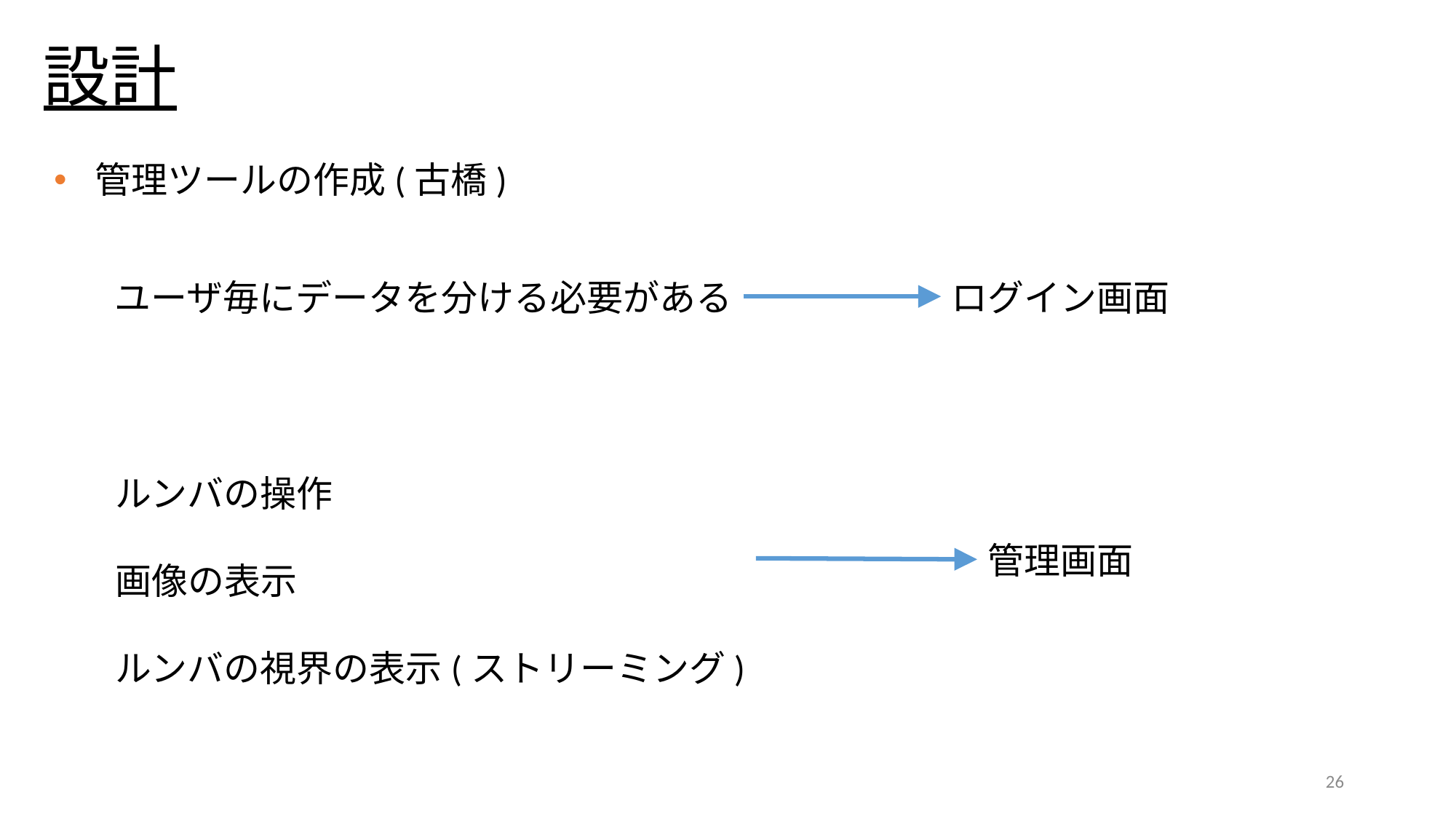

# 設計
管理ツールの作成(古橋)
ユーザ毎にデータを分ける必要がある
ログイン画面
ルンバの操作
画像の表示
ルンバの視界の表示(ストリーミング)
管理画面
26